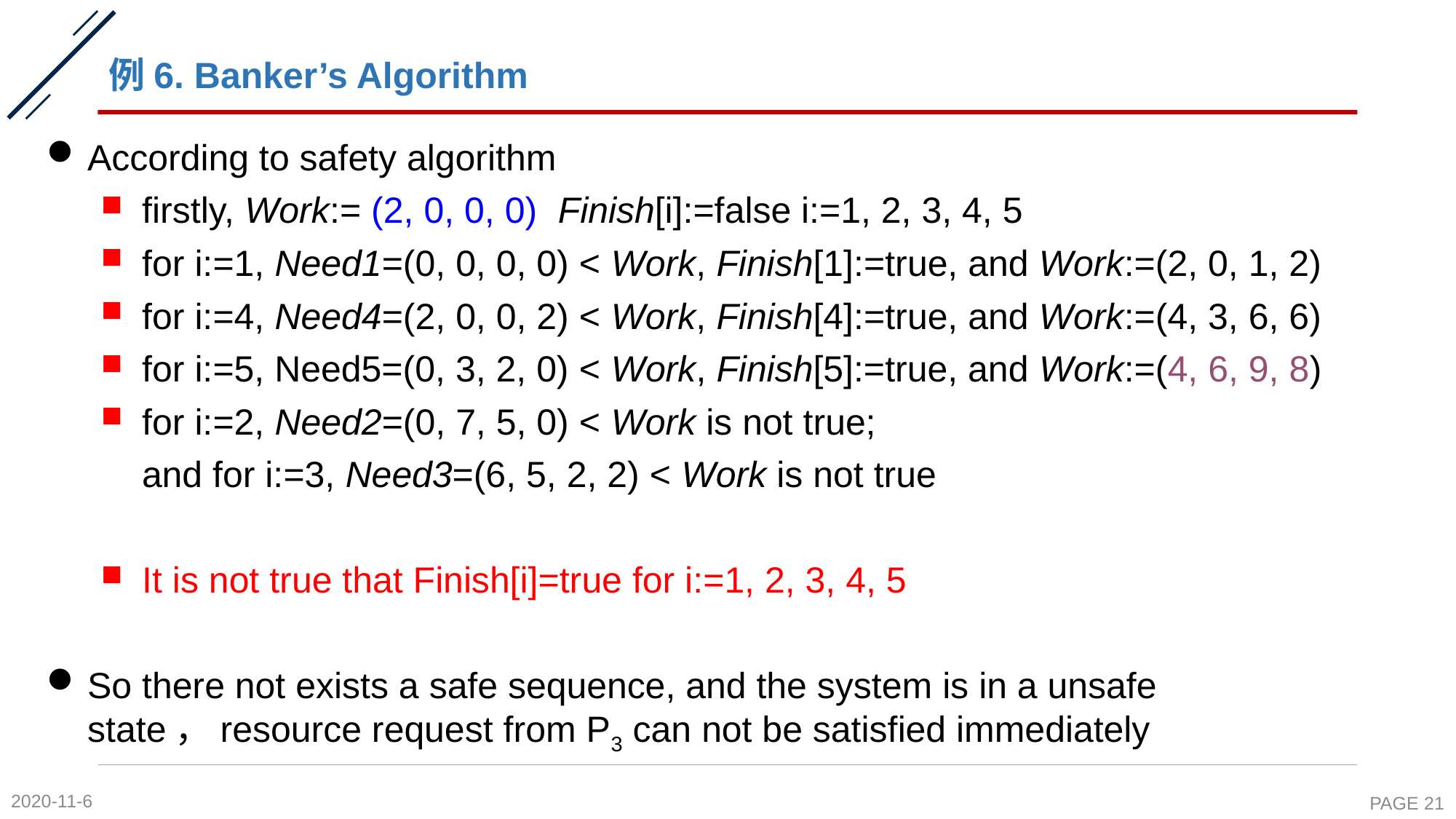

# 例6. Banker’s Algorithm
According to safety algorithm
firstly, Work:= (2, 0, 0, 0)  Finish[i]:=false i:=1, 2, 3, 4, 5
for i:=1, Need1=(0, 0, 0, 0) < Work, Finish[1]:=true, and Work:=(2, 0, 1, 2)
for i:=4, Need4=(2, 0, 0, 2) < Work, Finish[4]:=true, and Work:=(4, 3, 6, 6)
for i:=5, Need5=(0, 3, 2, 0) < Work, Finish[5]:=true, and Work:=(4, 6, 9, 8)
for i:=2, Need2=(0, 7, 5, 0) < Work is not true;
    and for i:=3, Need3=(6, 5, 2, 2) < Work is not true

It is not true that Finish[i]=true for i:=1, 2, 3, 4, 5

So there not exists a safe sequence, and the system is in a unsafe state，resource request from P3 can not be satisfied immediately

2020-11-6
PAGE 21